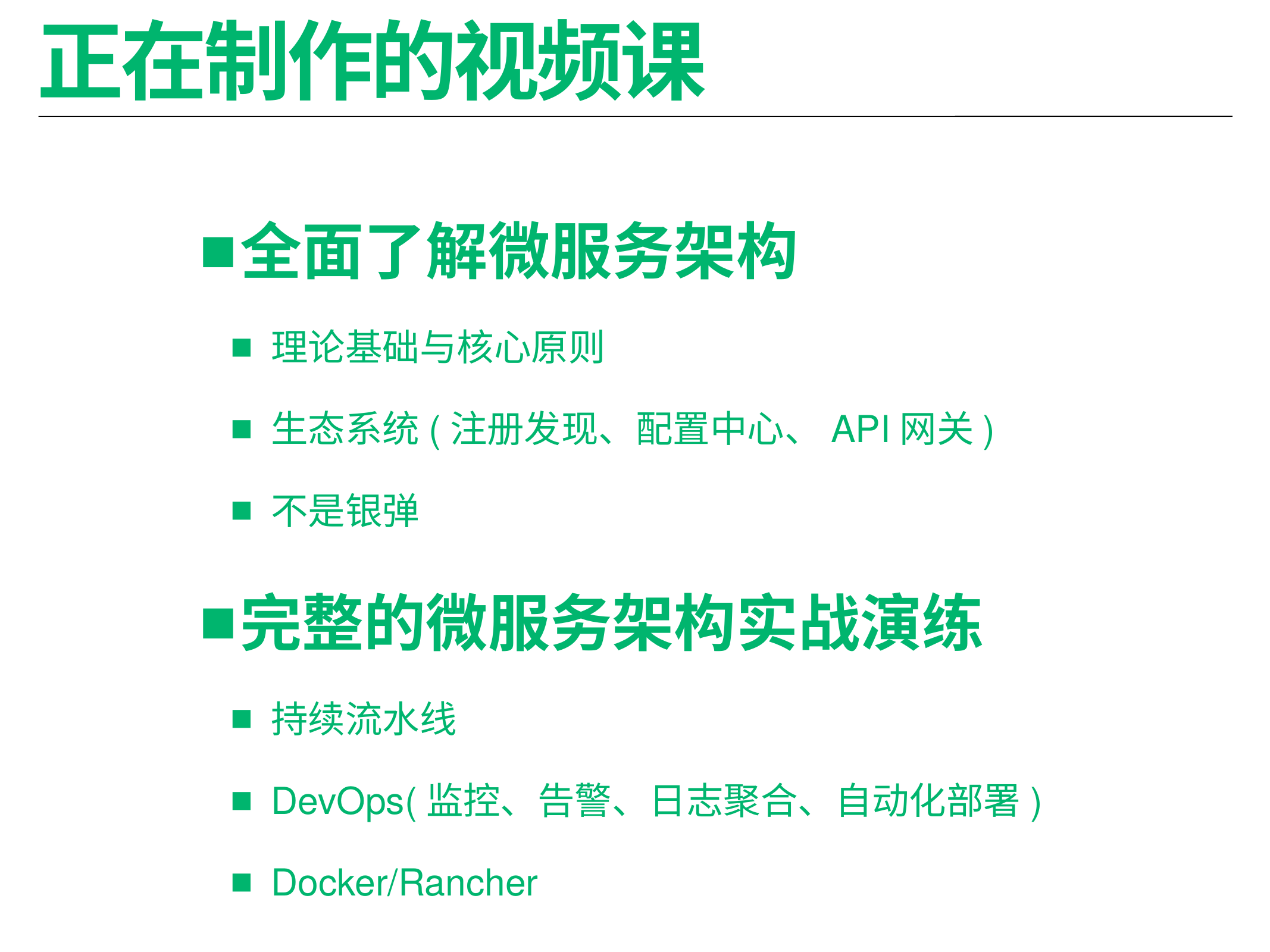

# 正在制作的视频课
全面了解微服务架构
理论基础与核心原则
生态系统(注册发现、配置中心、API网关)
不是银弹
完整的微服务架构实战演练
持续流水线
DevOps(监控、告警、日志聚合、自动化部署)
Docker/Rancher
5